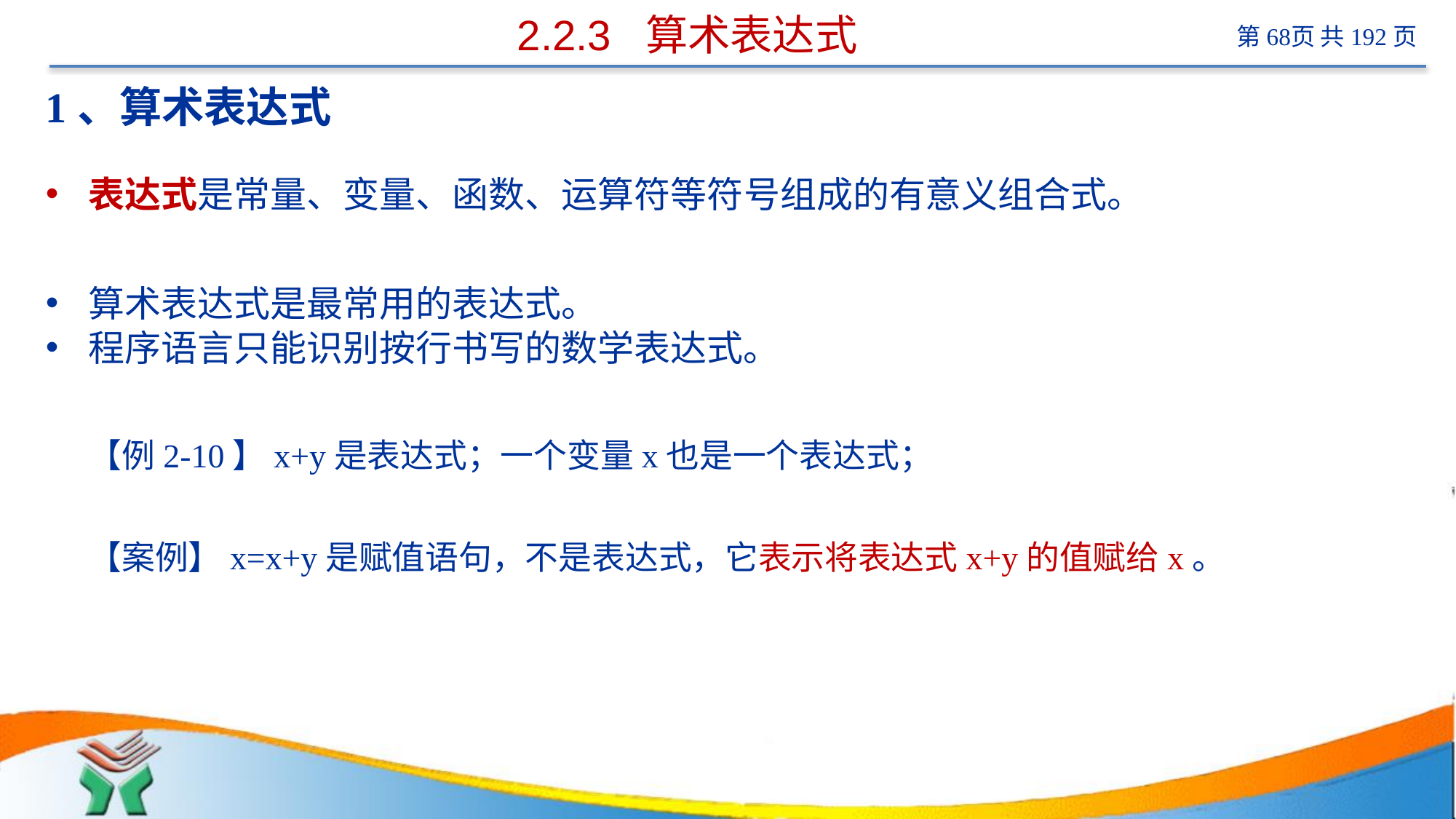

# 2.2.3  算术表达式
1、算术表达式

表达式是常量、变量、函数、运算符等符号组成的有意义组合式。

算术表达式是最常用的表达式。
程序语言只能识别按行书写的数学表达式。

【例2-10】x+y是表达式；一个变量x也是一个表达式；

【案例】x=x+y是赋值语句，不是表达式，它表示将表达式x+y的值赋给x。